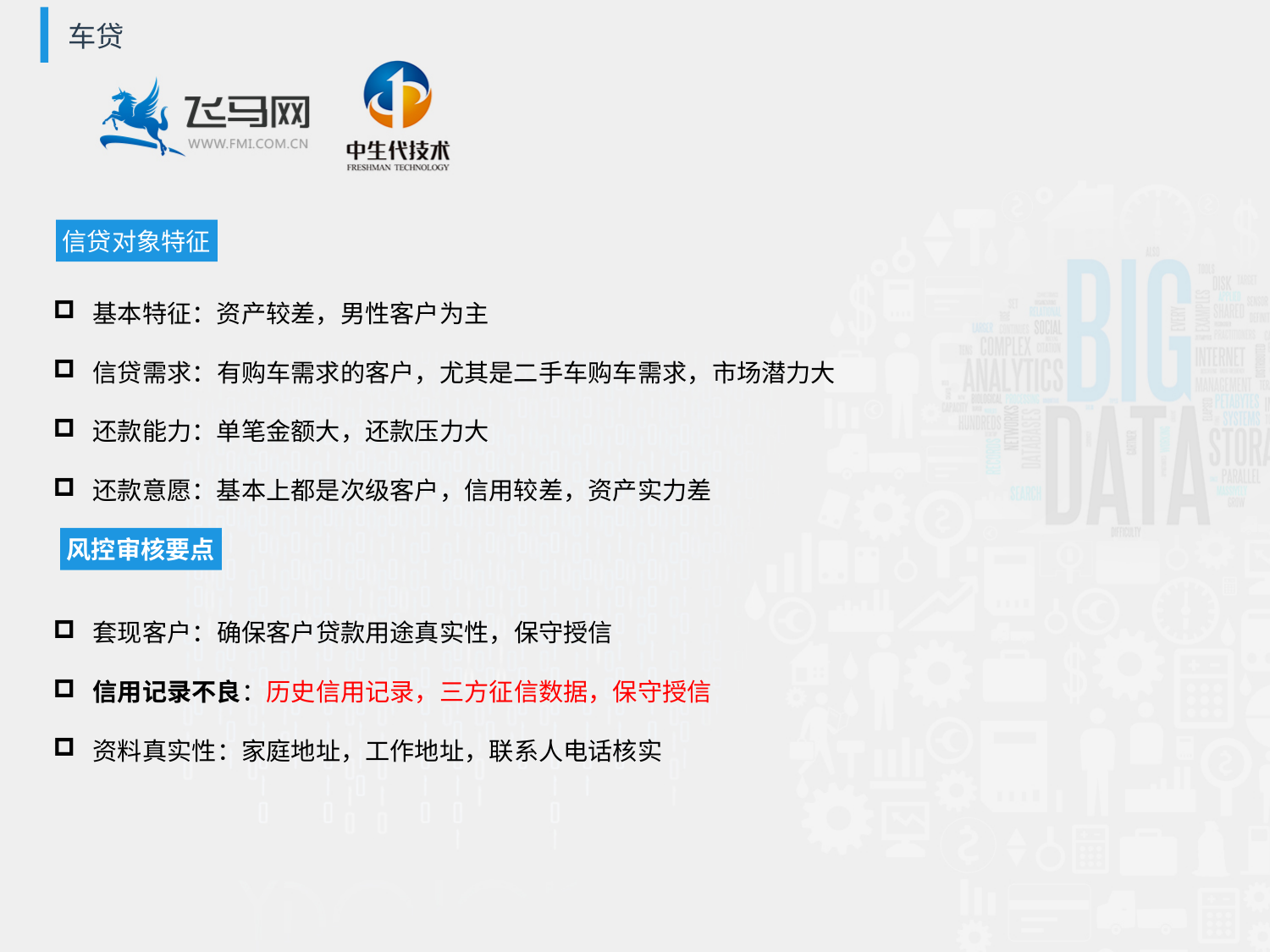

车贷
信贷对象特征
基本特征：资产较差，男性客户为主
信贷需求：有购车需求的客户，尤其是二手车购车需求，市场潜力大
还款能力：单笔金额大，还款压力大
还款意愿：基本上都是次级客户，信用较差，资产实力差
风控审核要点
套现客户：确保客户贷款用途真实性，保守授信
信用记录不良：历史信用记录，三方征信数据，保守授信
资料真实性：家庭地址，工作地址，联系人电话核实